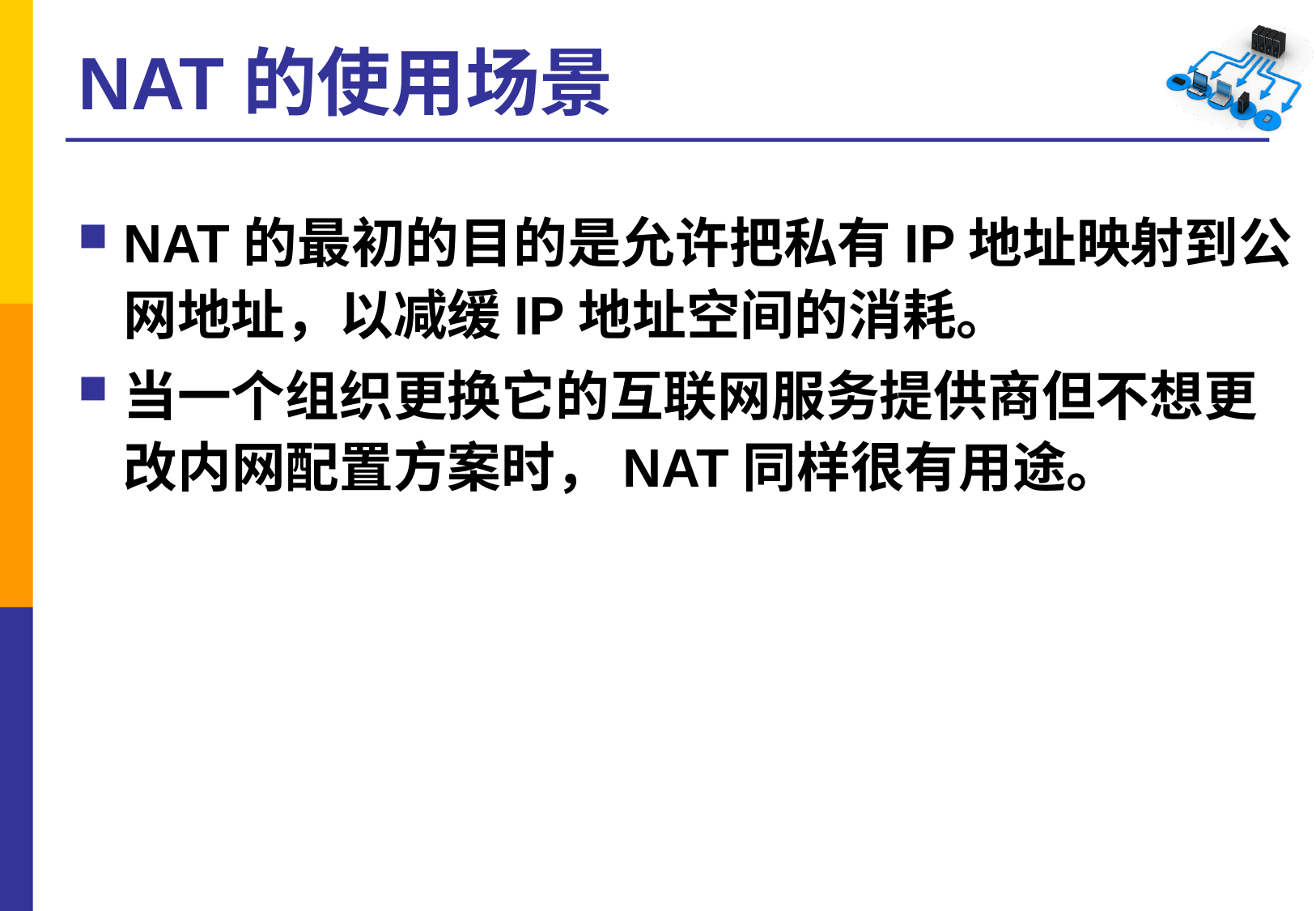

# NAT的使用场景
NAT的最初的目的是允许把私有IP地址映射到公网地址，以减缓IP地址空间的消耗。
当一个组织更换它的互联网服务提供商但不想更改内网配置方案时，NAT同样很有用途。